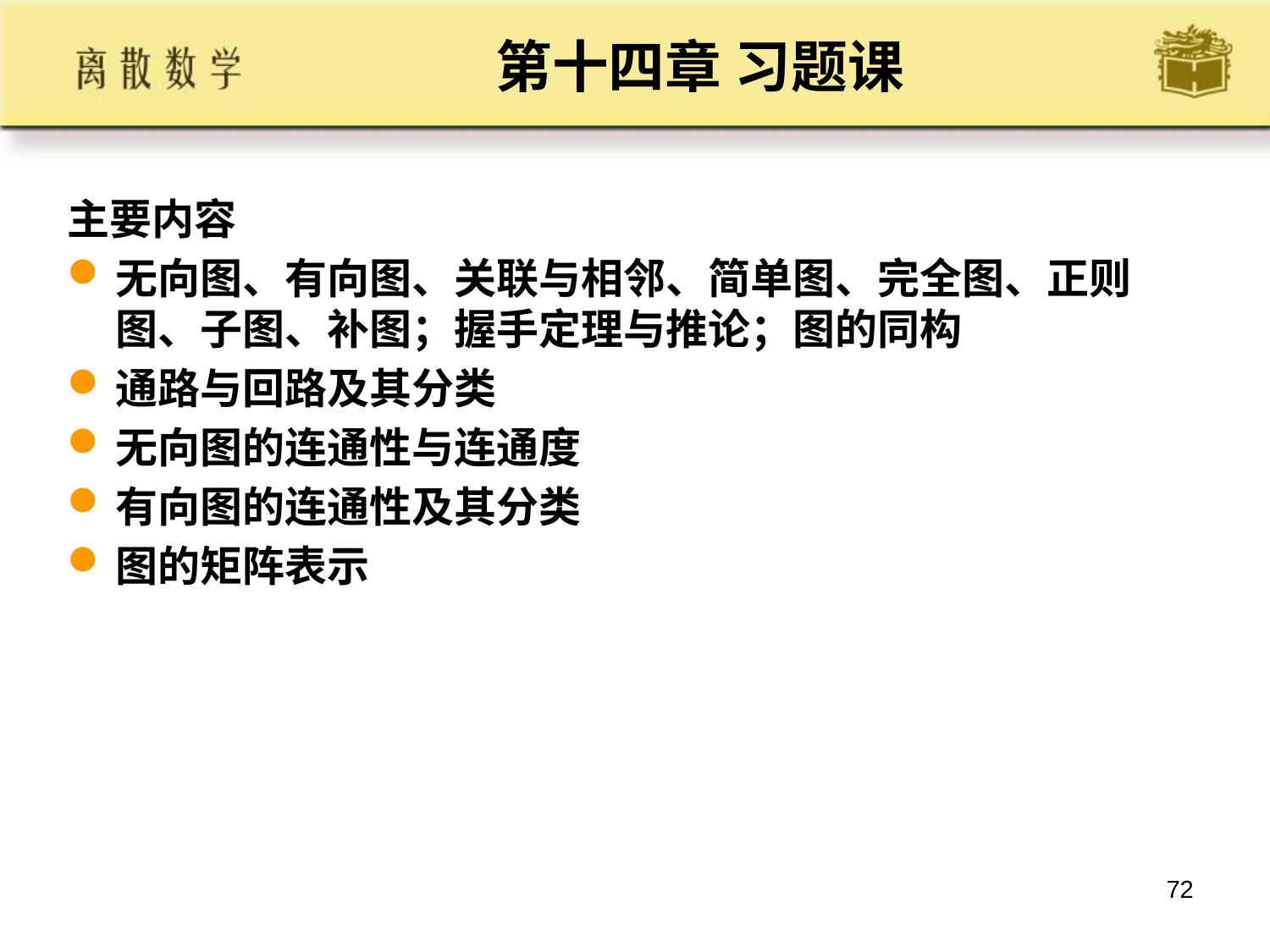

# 第十四章 习题课
主要内容
无向图、有向图、关联与相邻、简单图、完全图、正则图、子图、补图；握手定理与推论；图的同构
通路与回路及其分类
无向图的连通性与连通度
有向图的连通性及其分类
图的矩阵表示

72